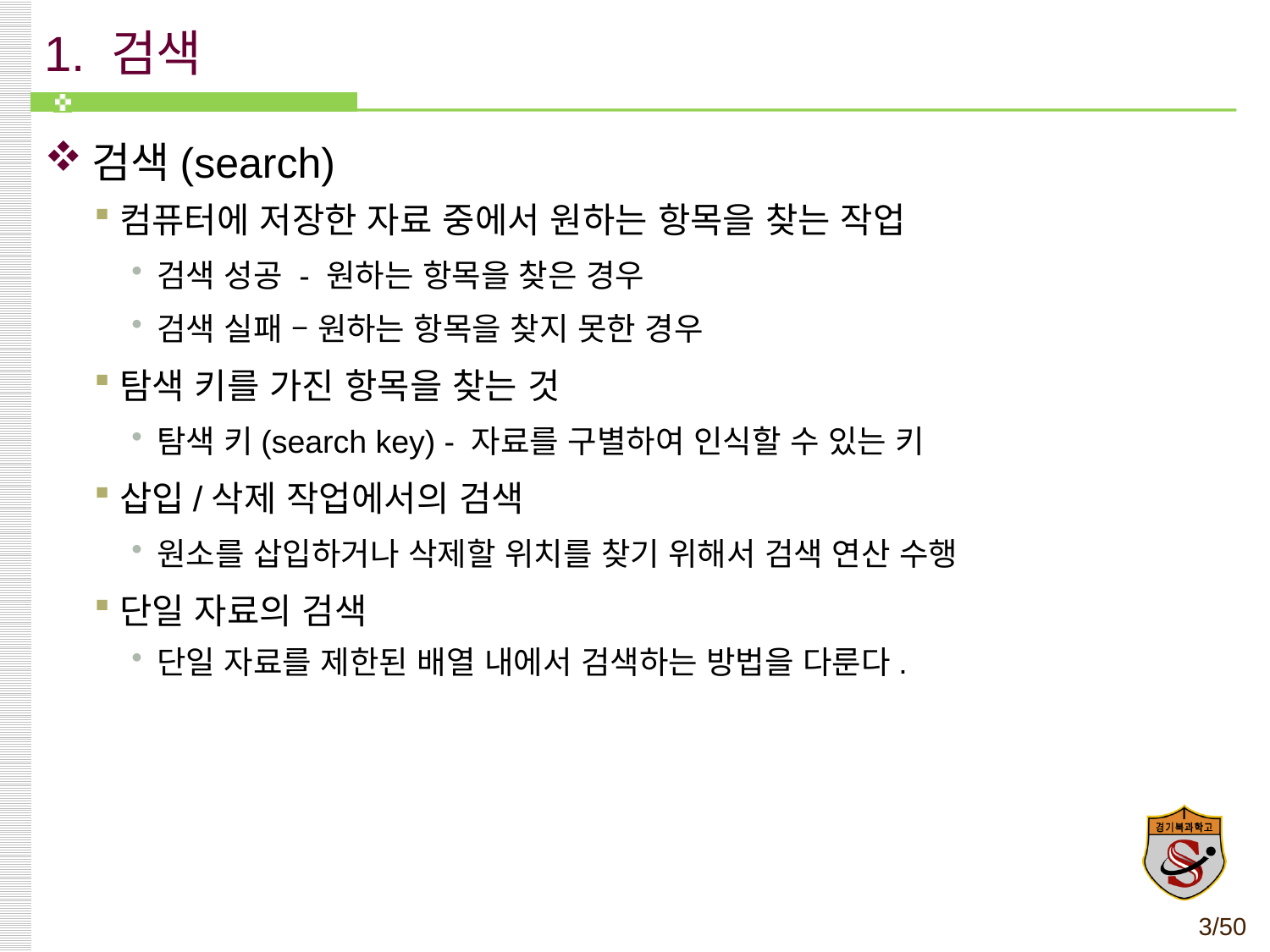

# 1. 검색
검색(search)
컴퓨터에 저장한 자료 중에서 원하는 항목을 찾는 작업
검색 성공 - 원하는 항목을 찾은 경우
검색 실패 – 원하는 항목을 찾지 못한 경우
탐색 키를 가진 항목을 찾는 것
탐색 키(search key) - 자료를 구별하여 인식할 수 있는 키
삽입/삭제 작업에서의 검색
원소를 삽입하거나 삭제할 위치를 찾기 위해서 검색 연산 수행
단일 자료의 검색
단일 자료를 제한된 배열 내에서 검색하는 방법을 다룬다.